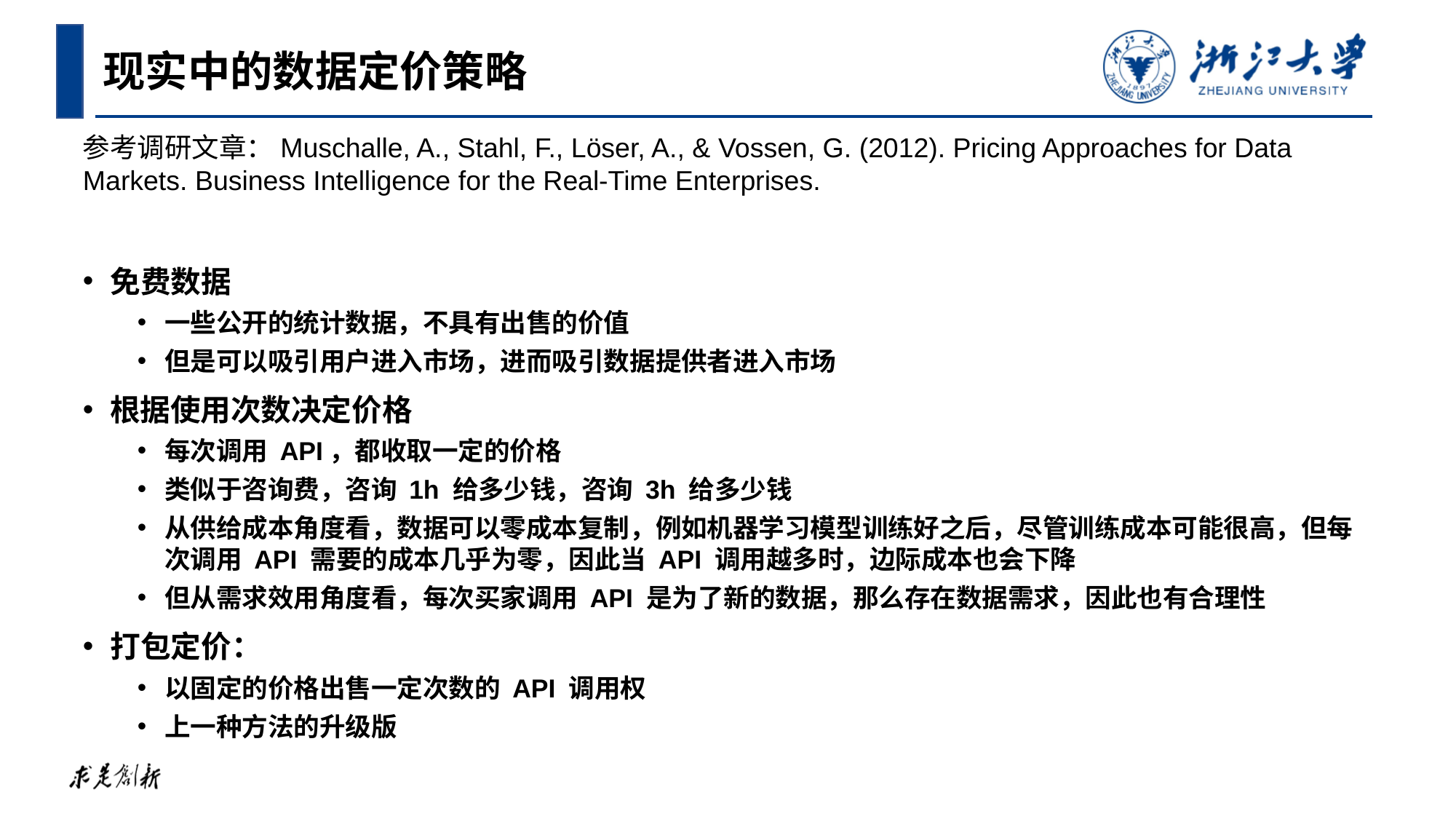

现实中的数据定价策略
参考调研文章：Muschalle, A., Stahl, F., Löser, A., & Vossen, G. (2012). Pricing Approaches for Data Markets. Business Intelligence for the Real-Time Enterprises.

免费数据
一些公开的统计数据，不具有出售的价值
但是可以吸引用户进入市场，进而吸引数据提供者进入市场
根据使用次数决定价格
每次调用 API，都收取一定的价格
类似于咨询费，咨询 1h 给多少钱，咨询 3h 给多少钱
从供给成本角度看，数据可以零成本复制，例如机器学习模型训练好之后，尽管训练成本可能很高，但每次调用 API 需要的成本几乎为零，因此当 API 调用越多时，边际成本也会下降
但从需求效用角度看，每次买家调用 API 是为了新的数据，那么存在数据需求，因此也有合理性
打包定价：
以固定的价格出售一定次数的 API 调用权
上一种方法的升级版
11